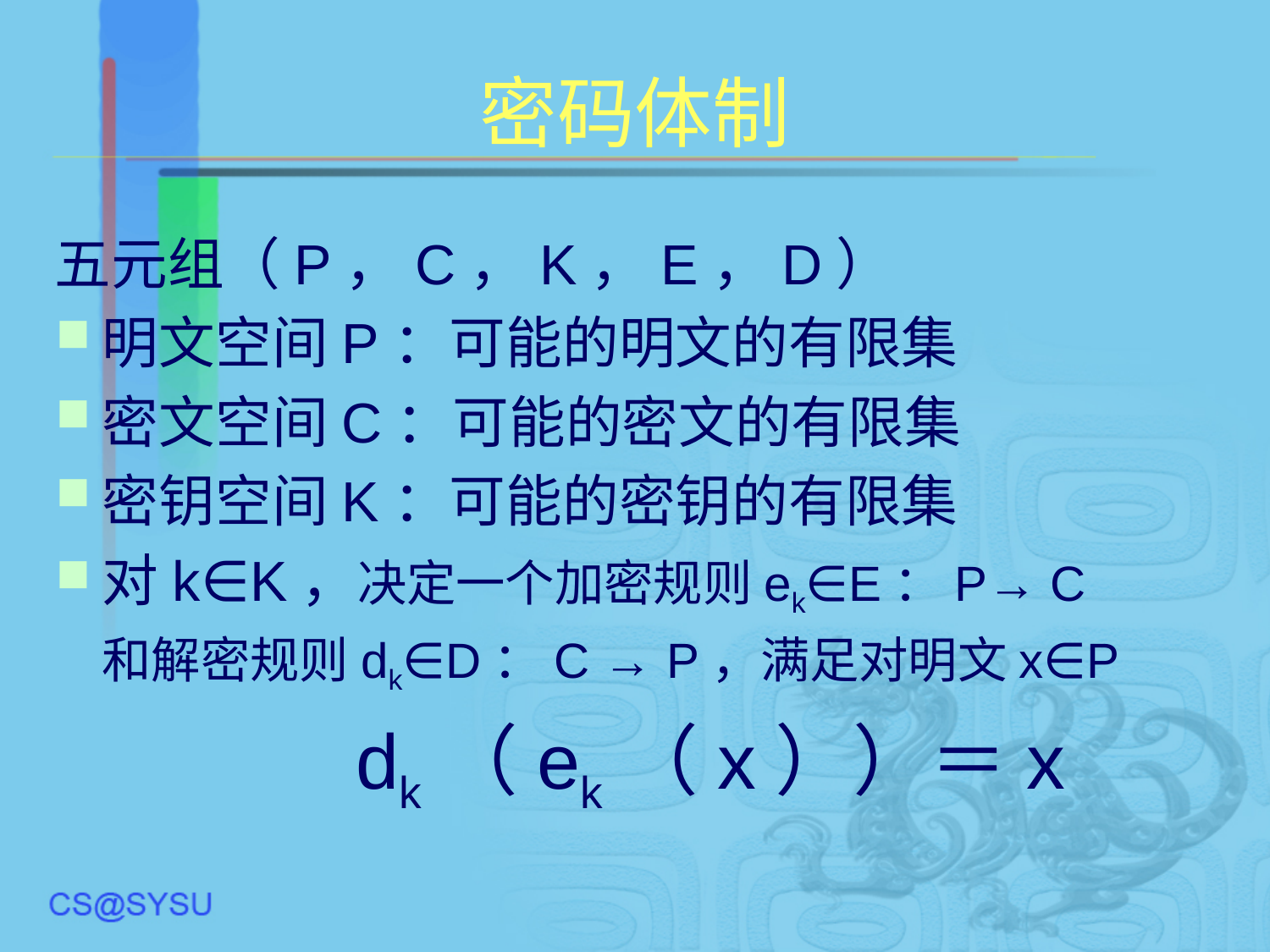

# 密码体制
五元组（P，C，K，E，D）
明文空间P：可能的明文的有限集
密文空间C：可能的密文的有限集
密钥空间K：可能的密钥的有限集
对k∈K，决定一个加密规则ek∈E：P→ C
	和解密规则dk∈D：C → P，满足对明文x∈P
			dk（ek（x））＝x